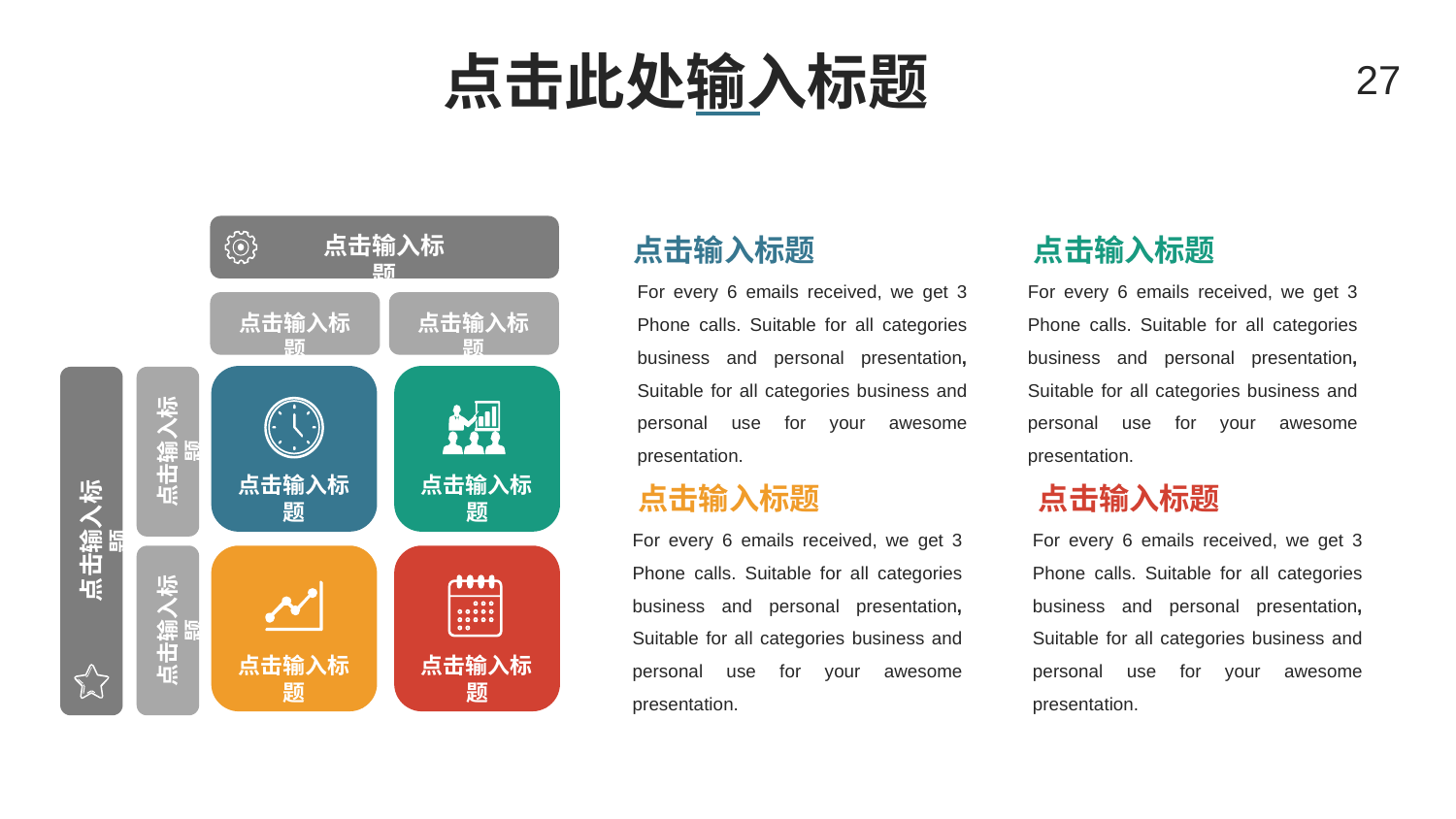

# 点击此处输入标题
27

点击输入标题
点击输入标题
点击输入标题

For every 6 emails received, we get 3 Phone calls. Suitable for all categories business and personal presentation, Suitable for all categories business and personal use for your awesome presentation.
For every 6 emails received, we get 3 Phone calls. Suitable for all categories business and personal presentation, Suitable for all categories business and personal use for your awesome presentation.

点击输入标题
点击输入标题

点击输入标题
点击输入标题
点击输入标题
点击输入标题
点击输入标题

For every 6 emails received, we get 3 Phone calls. Suitable for all categories business and personal presentation, Suitable for all categories business and personal use for your awesome presentation.
For every 6 emails received, we get 3 Phone calls. Suitable for all categories business and personal presentation, Suitable for all categories business and personal use for your awesome presentation.
点击输入标题

点击输入标题
点击输入标题
点击输入标题